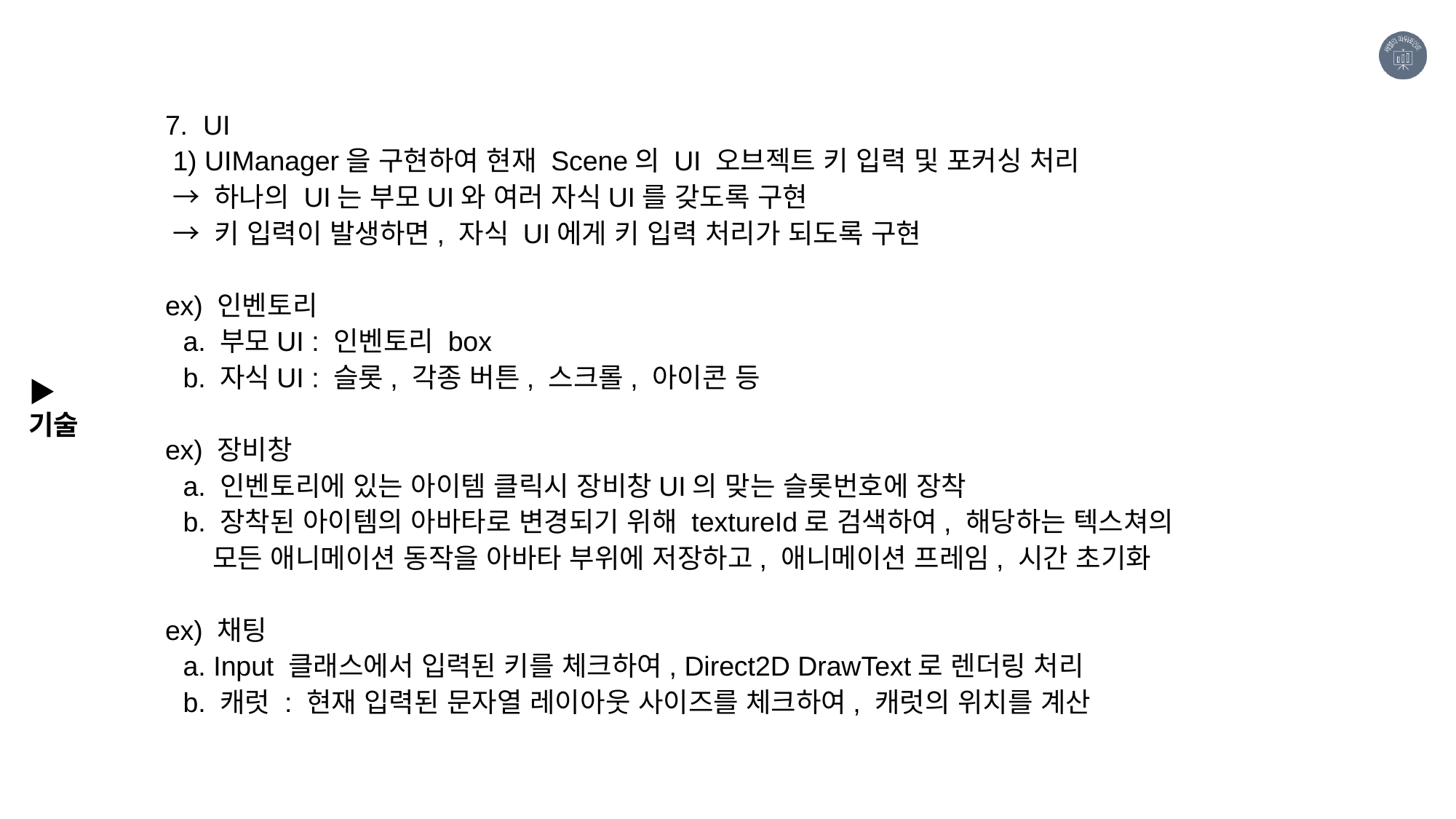

7.  UI
 1) UIManager을 구현하여 현재 Scene의 UI 오브젝트 키 입력 및 포커싱 처리
 → 하나의 UI는 부모UI와 여러 자식UI를 갖도록 구현
 → 키 입력이 발생하면, 자식 UI에게 키 입력 처리가 되도록 구현

ex) 인벤토리
	a. 부모UI : 인벤토리 box
	b. 자식UI : 슬롯, 각종 버튼, 스크롤, 아이콘 등

ex) 장비창
	a. 인벤토리에 있는 아이템 클릭시 장비창UI의 맞는 슬롯번호에 장착
	b. 장착된 아이템의 아바타로 변경되기 위해 textureId로 검색하여, 해당하는 텍스쳐의
	   모든 애니메이션 동작을 아바타 부위에 저장하고, 애니메이션 프레임, 시간 초기화

ex) 채팅
	a. Input 클래스에서 입력된 키를 체크하여, Direct2D DrawText로 렌더링 처리
	b. 캐럿 : 현재 입력된 문자열 레이아웃 사이즈를 체크하여, 캐럿의 위치를 계산

▶기술